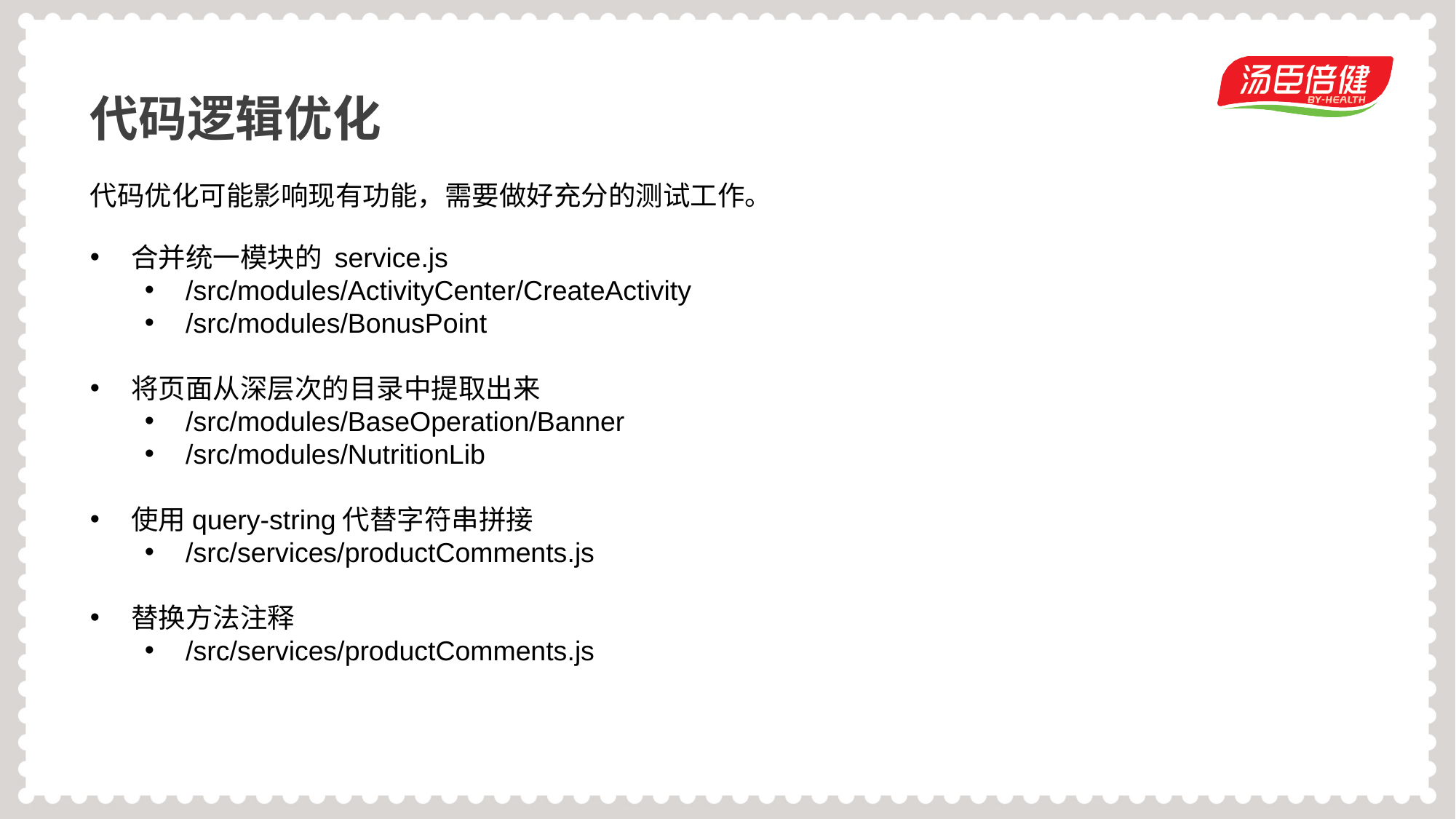

代码逻辑优化
代码优化可能影响现有功能，需要做好充分的测试工作。
合并统一模块的 service.js
/src/modules/ActivityCenter/CreateActivity
/src/modules/BonusPoint

将页面从深层次的目录中提取出来
/src/modules/BaseOperation/Banner
/src/modules/NutritionLib

使用query-string代替字符串拼接
/src/services/productComments.js

替换方法注释
/src/services/productComments.js